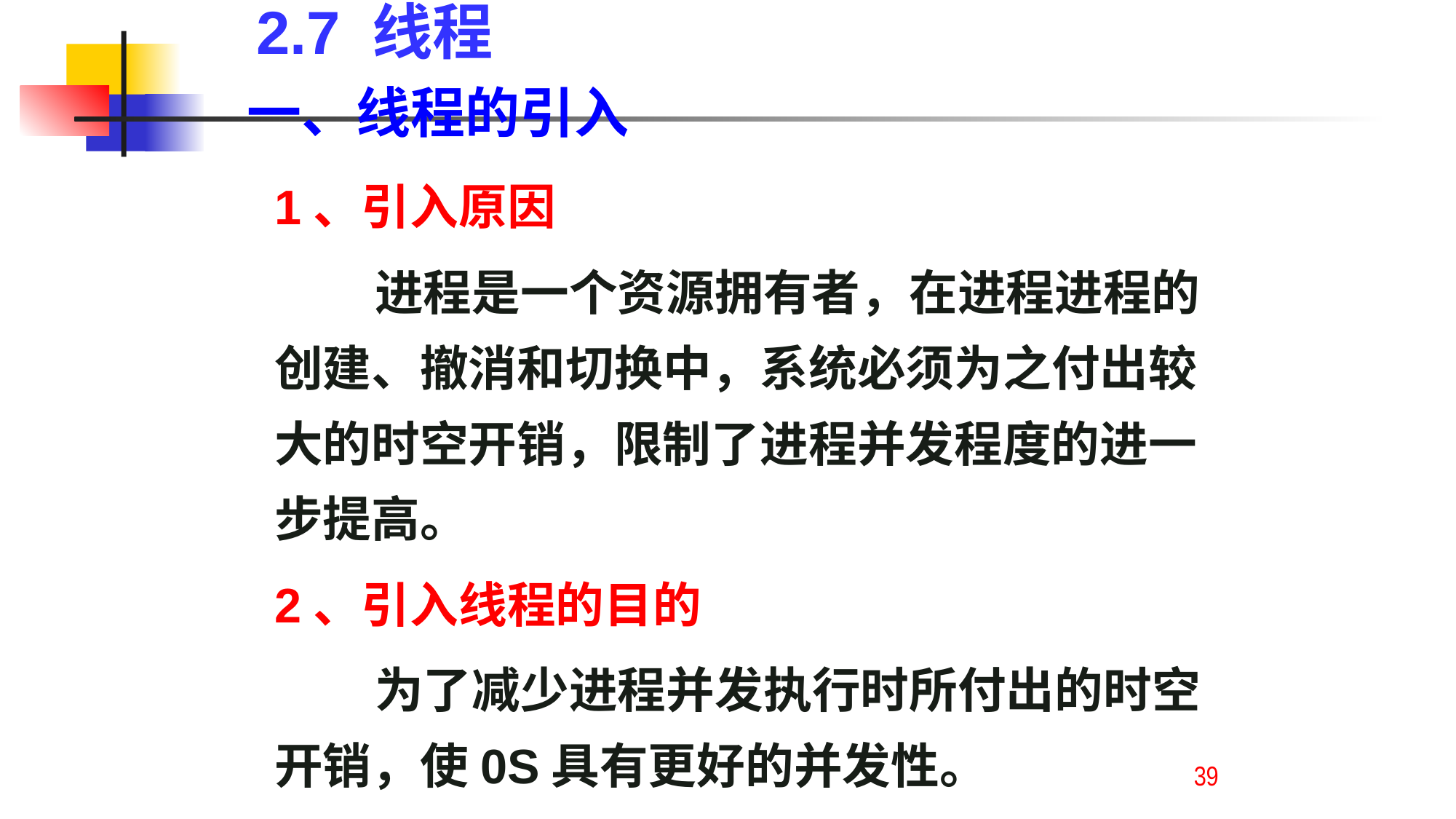

2.7 线程
一、线程的引入
1、引入原因
        进程是一个资源拥有者，在进程进程的创建、撤消和切换中，系统必须为之付出较大的时空开销，限制了进程并发程度的进一步提高。
2、引入线程的目的
        为了减少进程并发执行时所付出的时空开销，使0S具有更好的并发性。
39